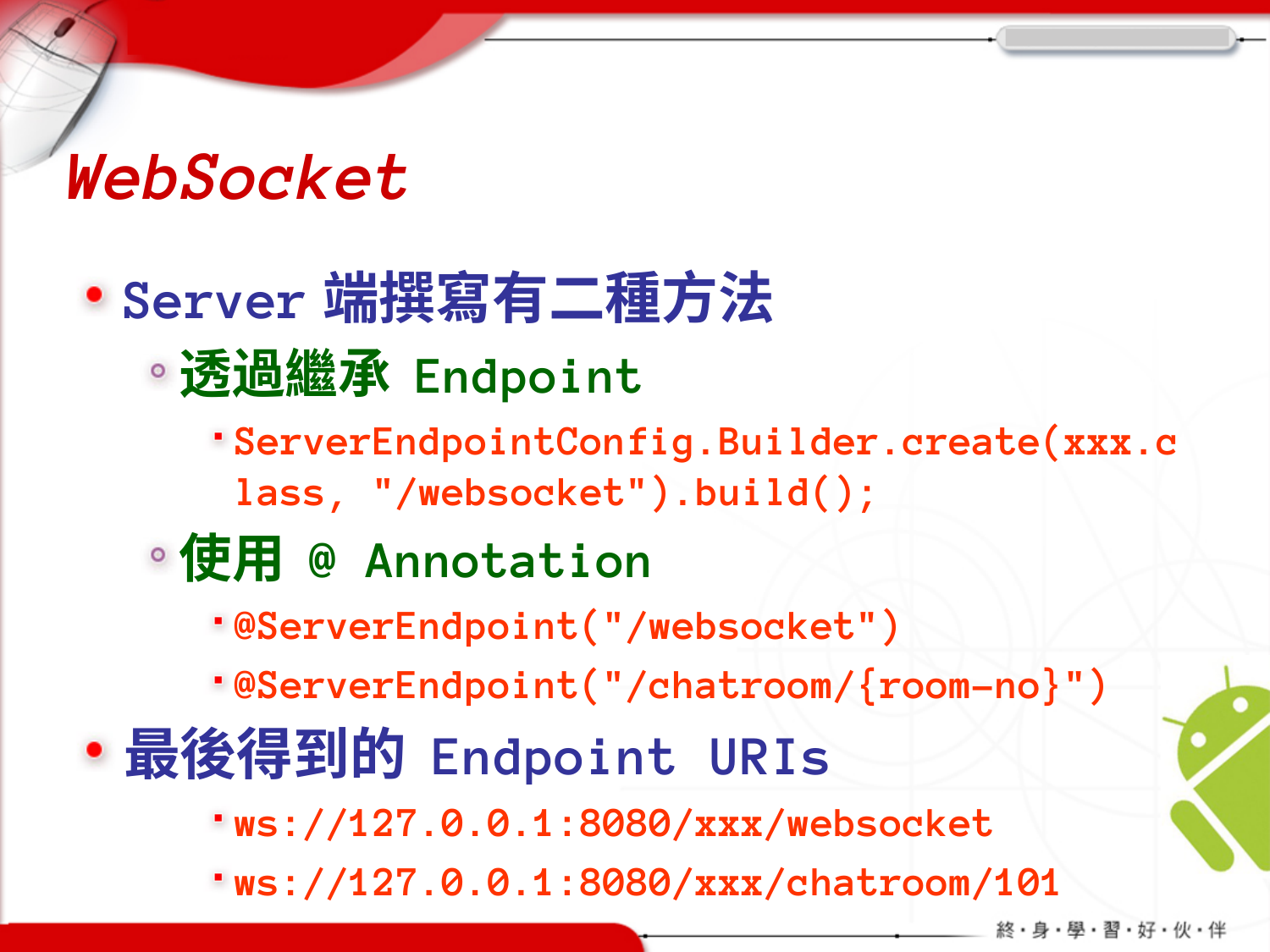

# WebSocket
Server端撰寫有二種方法
透過繼承 Endpoint
ServerEndpointConfig.Builder.create(xxx.class, "/websocket").build();
使用 @ Annotation
@ServerEndpoint("/websocket")
@ServerEndpoint("/chatroom/{room-no}")
最後得到的 Endpoint URIs
ws://127.0.0.1:8080/xxx/websocket
ws://127.0.0.1:8080/xxx/chatroom/101